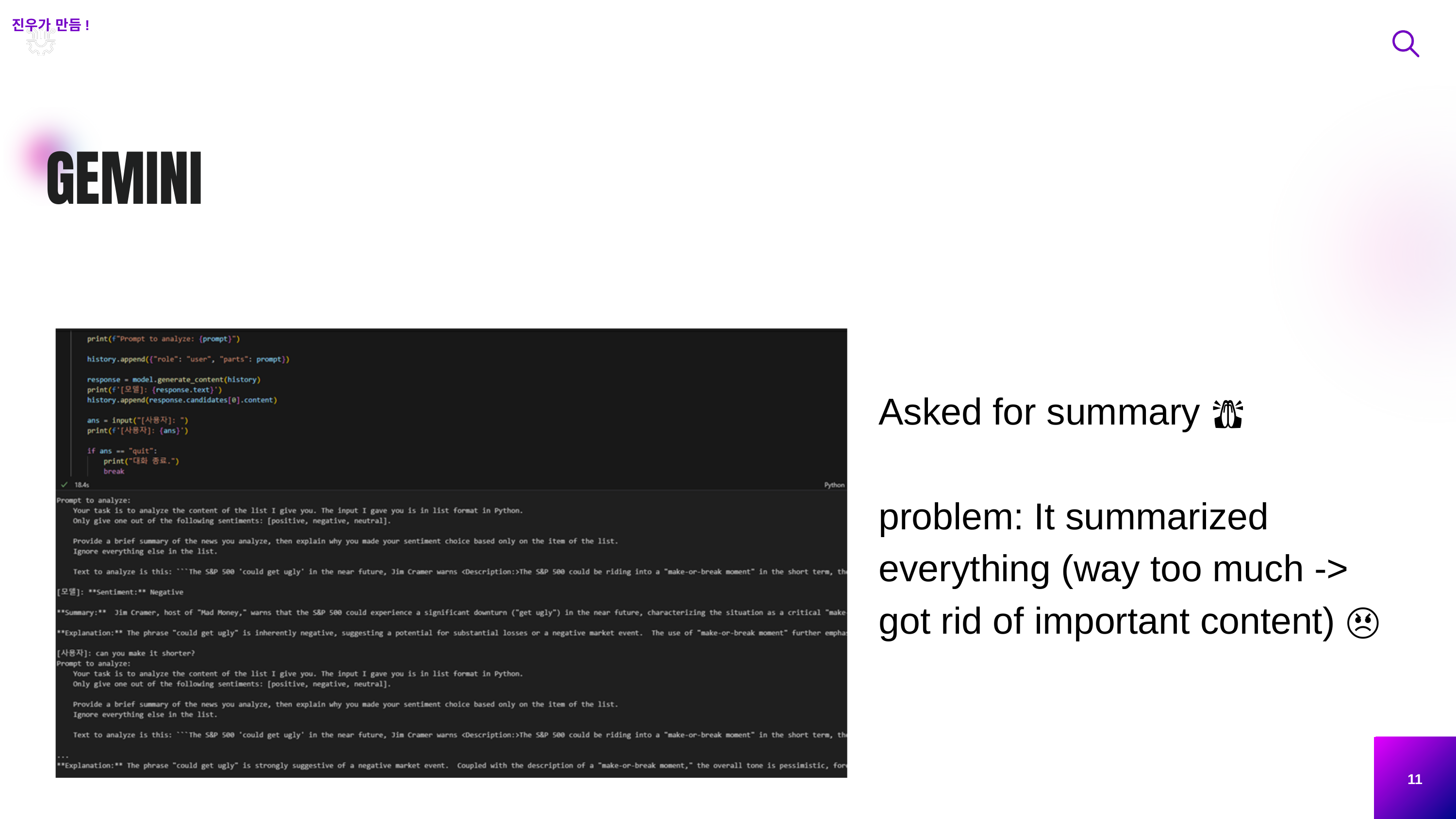

진우가 만듬!

GEMINI

Asked for summary 🙏

problem: It summarized everything (way too much -> got rid of important content) 😠

11